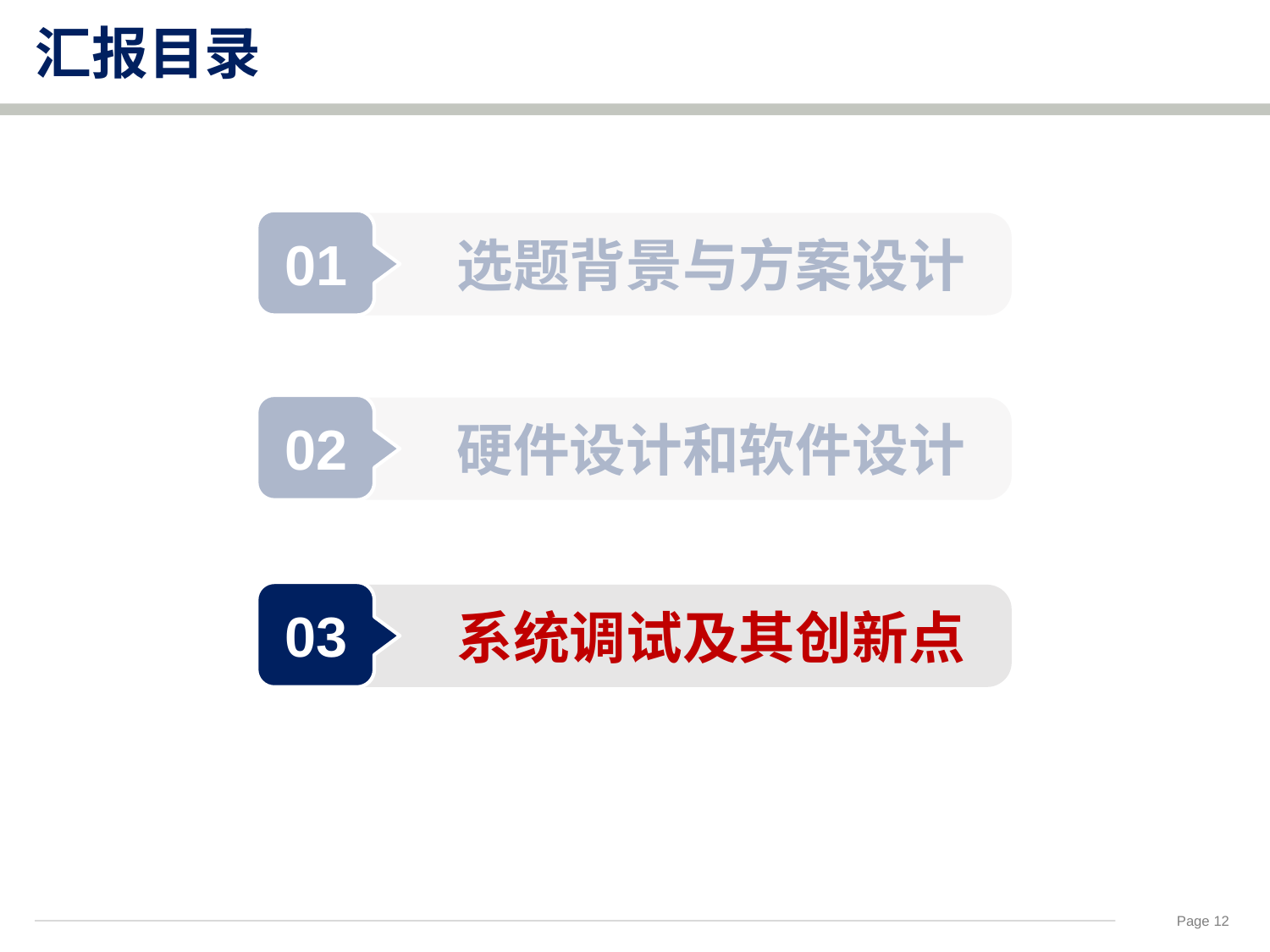

汇报目录

01
选题背景与方案设计
02
硬件设计和软件设计
03
系统调试及其创新点